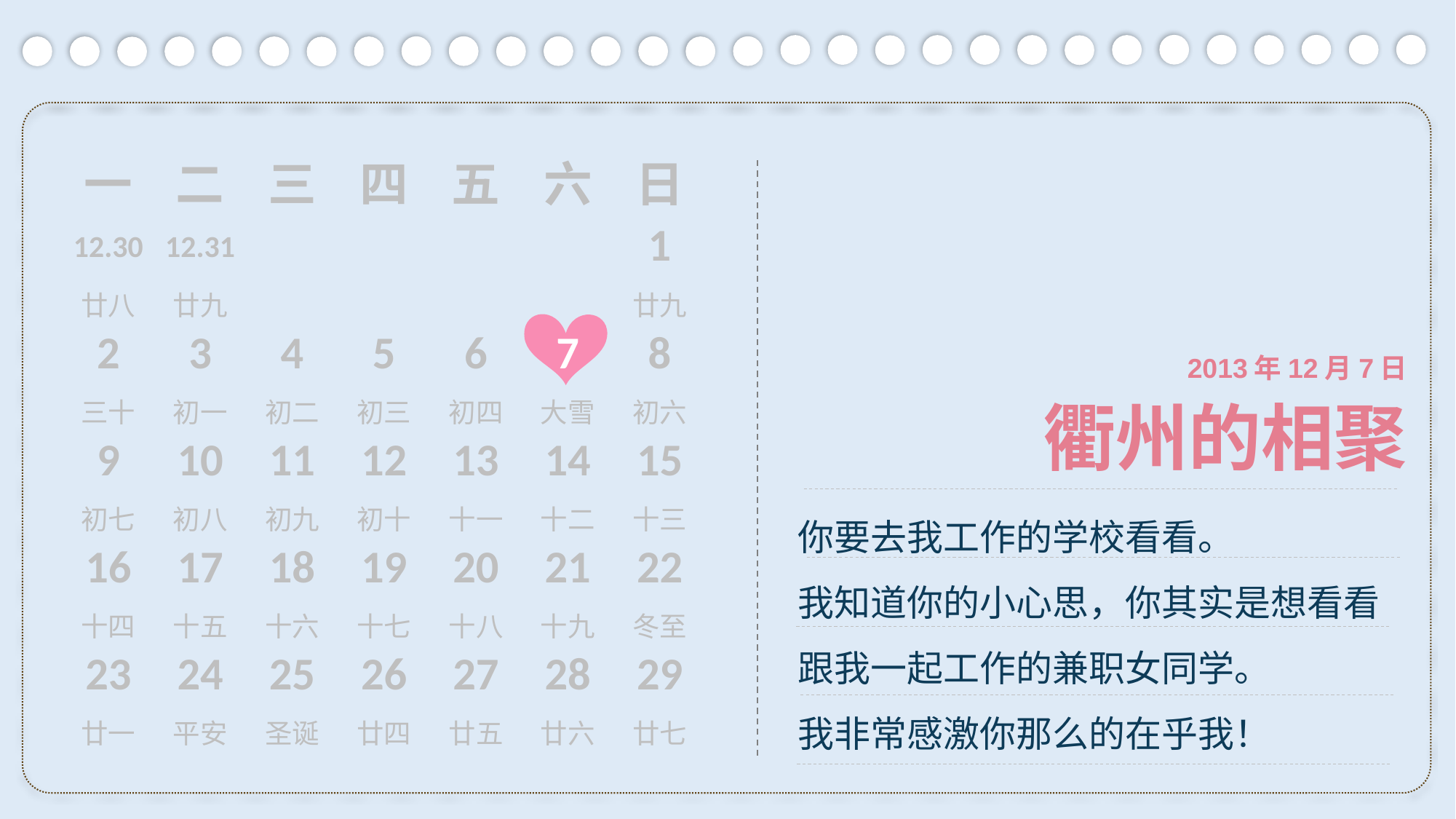

| 一 | 二 | 三 | 四 | 五 | 六 | 日 |
| --- | --- | --- | --- | --- | --- | --- |
| 12.30 | 12.31 |  |  |  |  | 1 |
| 廿八 | 廿九 |  |  |  |  | 廿九 |
| 2 | 3 | 4 | 5 | 6 | 7 | 8 |
| 三十 | 初一 | 初二 | 初三 | 初四 | 大雪 | 初六 |
| 9 | 10 | 11 | 12 | 13 | 14 | 15 |
| 初七 | 初八 | 初九 | 初十 | 十一 | 十二 | 十三 |
| 16 | 17 | 18 | 19 | 20 | 21 | 22 |
| 十四 | 十五 | 十六 | 十七 | 十八 | 十九 | 冬至 |
| 23 | 24 | 25 | 26 | 27 | 28 | 29 |
| 廿一 | 平安 | 圣诞 | 廿四 | 廿五 | 廿六 | 廿七 |

2013年12月7日
衢州的相聚
你要去我工作的学校看看。
我知道你的小心思，你其实是想看看跟我一起工作的兼职女同学。
我非常感激你那么的在乎我！